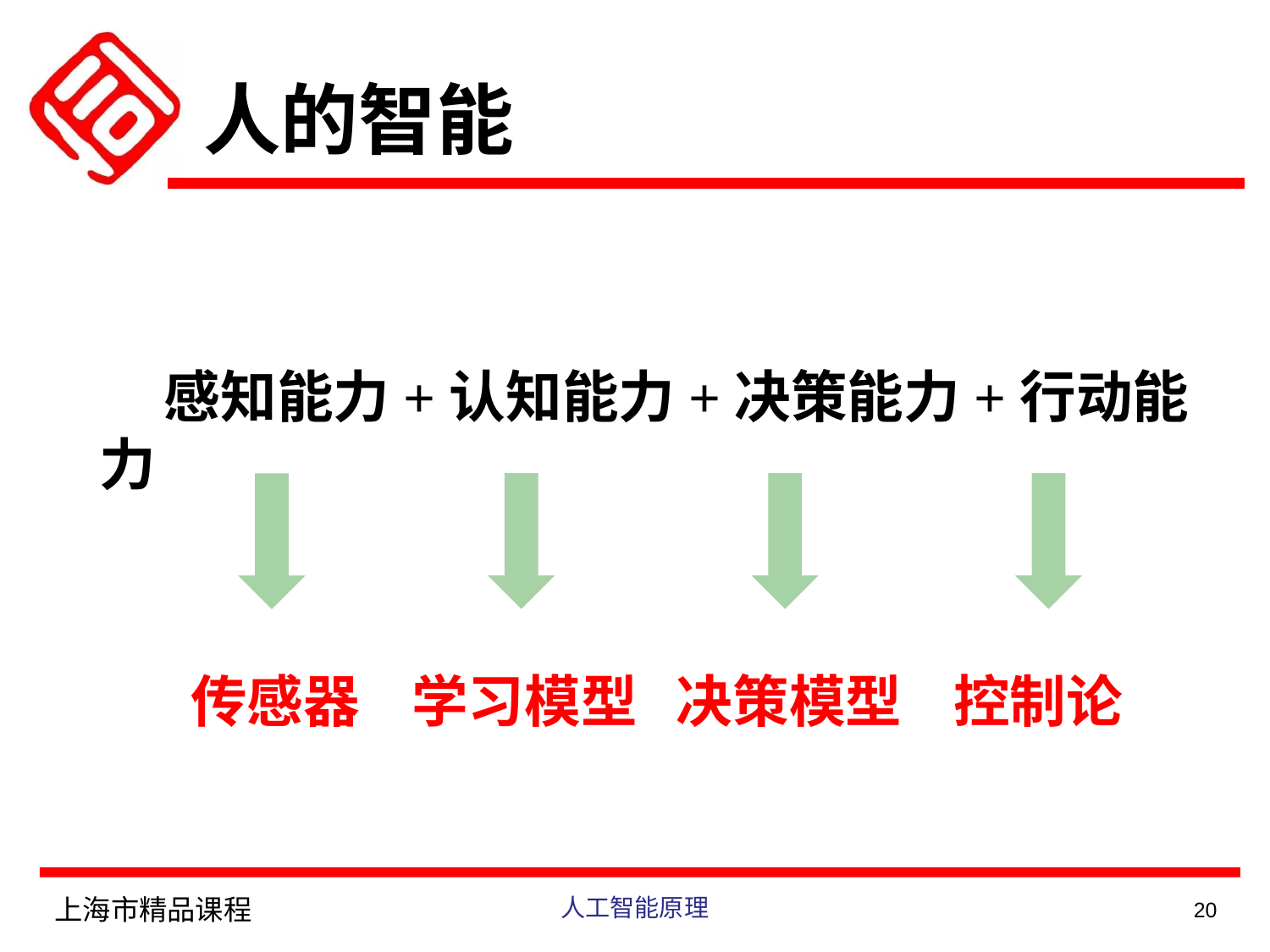

# 人的智能

    感知能力+认知能力+决策能力+行动能力

      传感器    学习模型   决策模型    控制论

上海市精品课程
人工智能原理
20